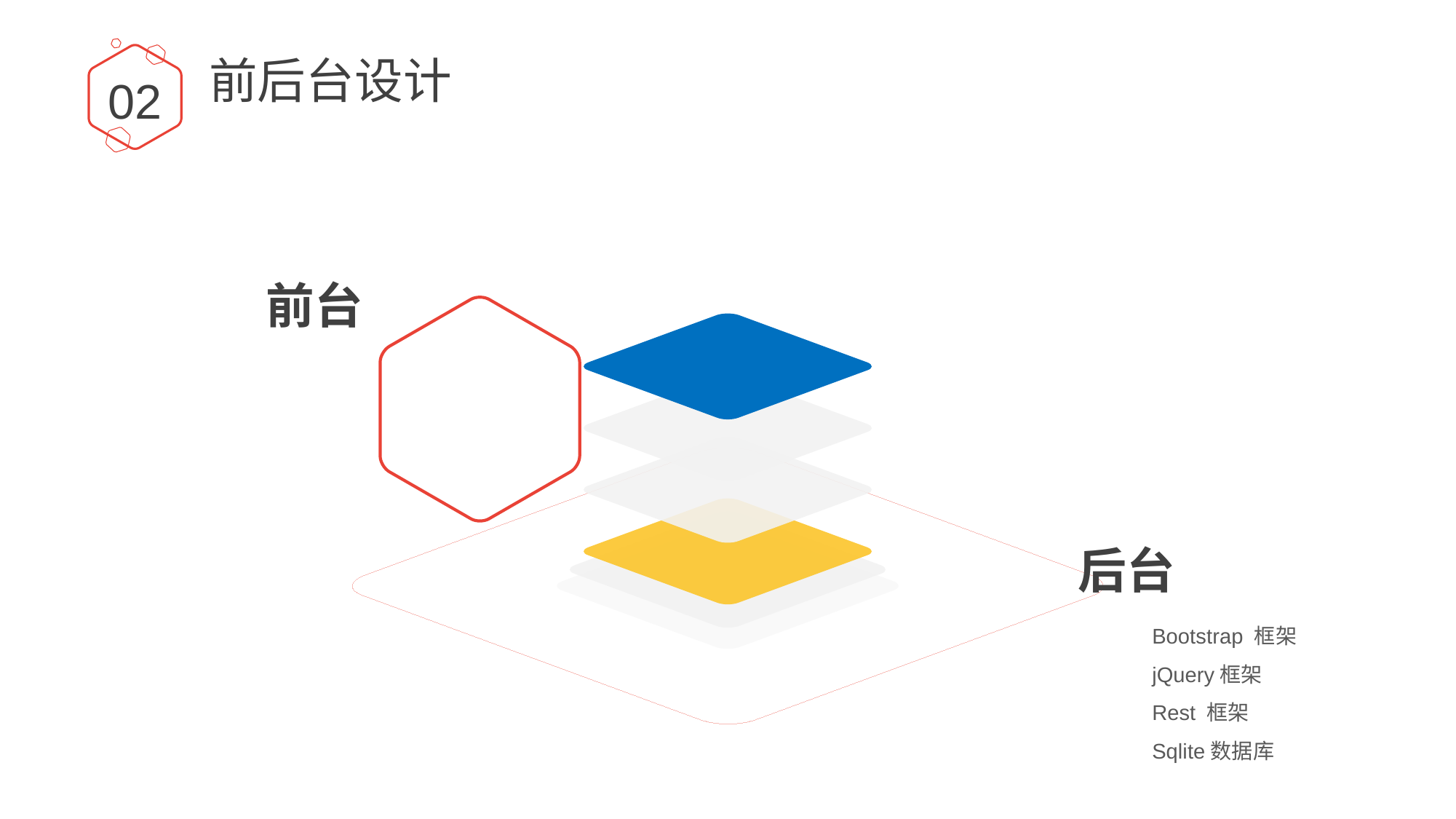

前后台设计

02

前台

后台
Bootstrap 框架
jQuery框架
Rest 框架
Sqlite数据库